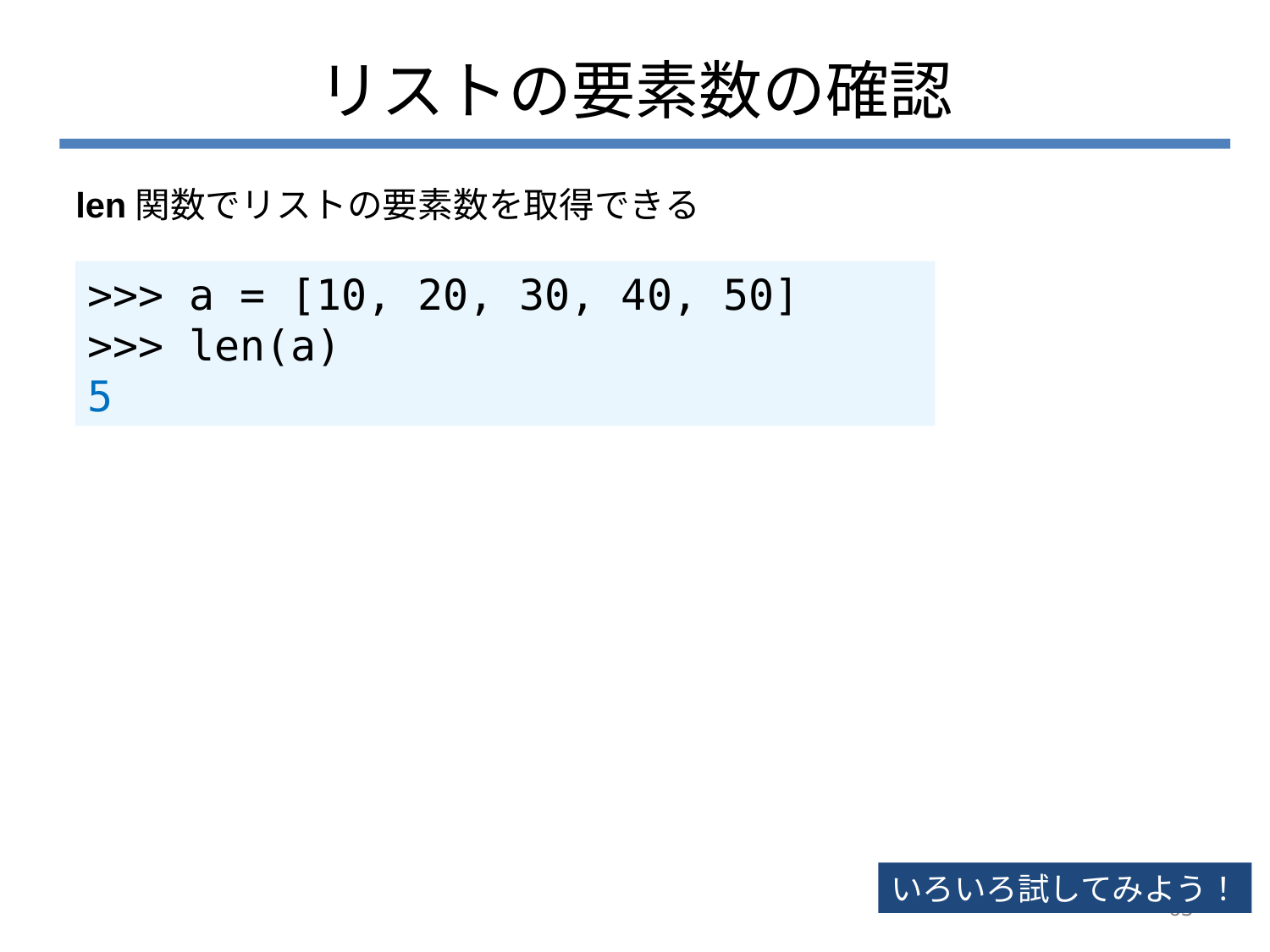

# リストの要素数の確認
len関数でリストの要素数を取得できる
>>> a = [10, 20, 30, 40, 50]
>>> len(a)
5
いろいろ試してみよう！
63